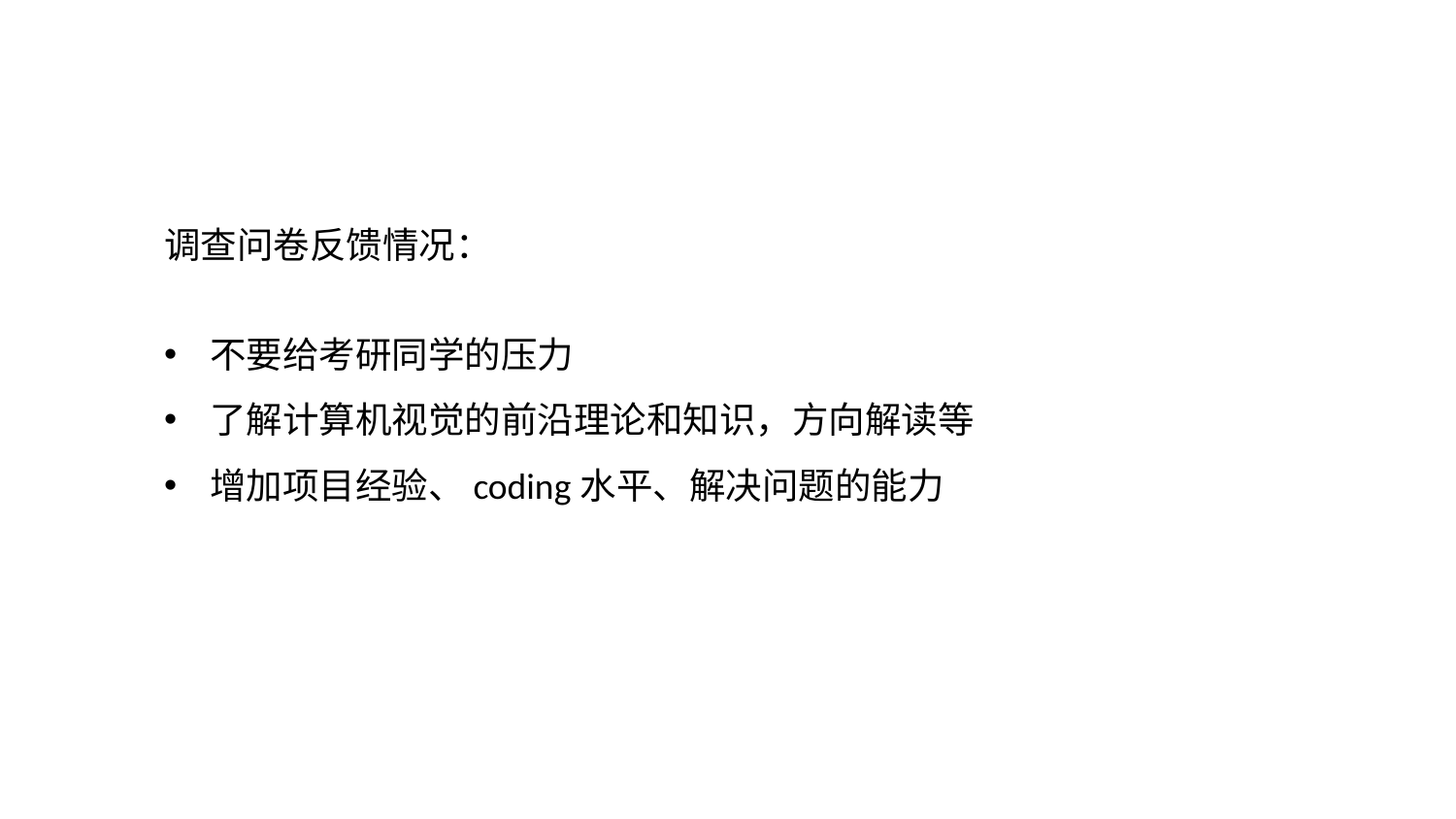

调查问卷反馈情况：

不要给考研同学的压力
了解计算机视觉的前沿理论和知识，方向解读等
增加项目经验、coding水平、解决问题的能力